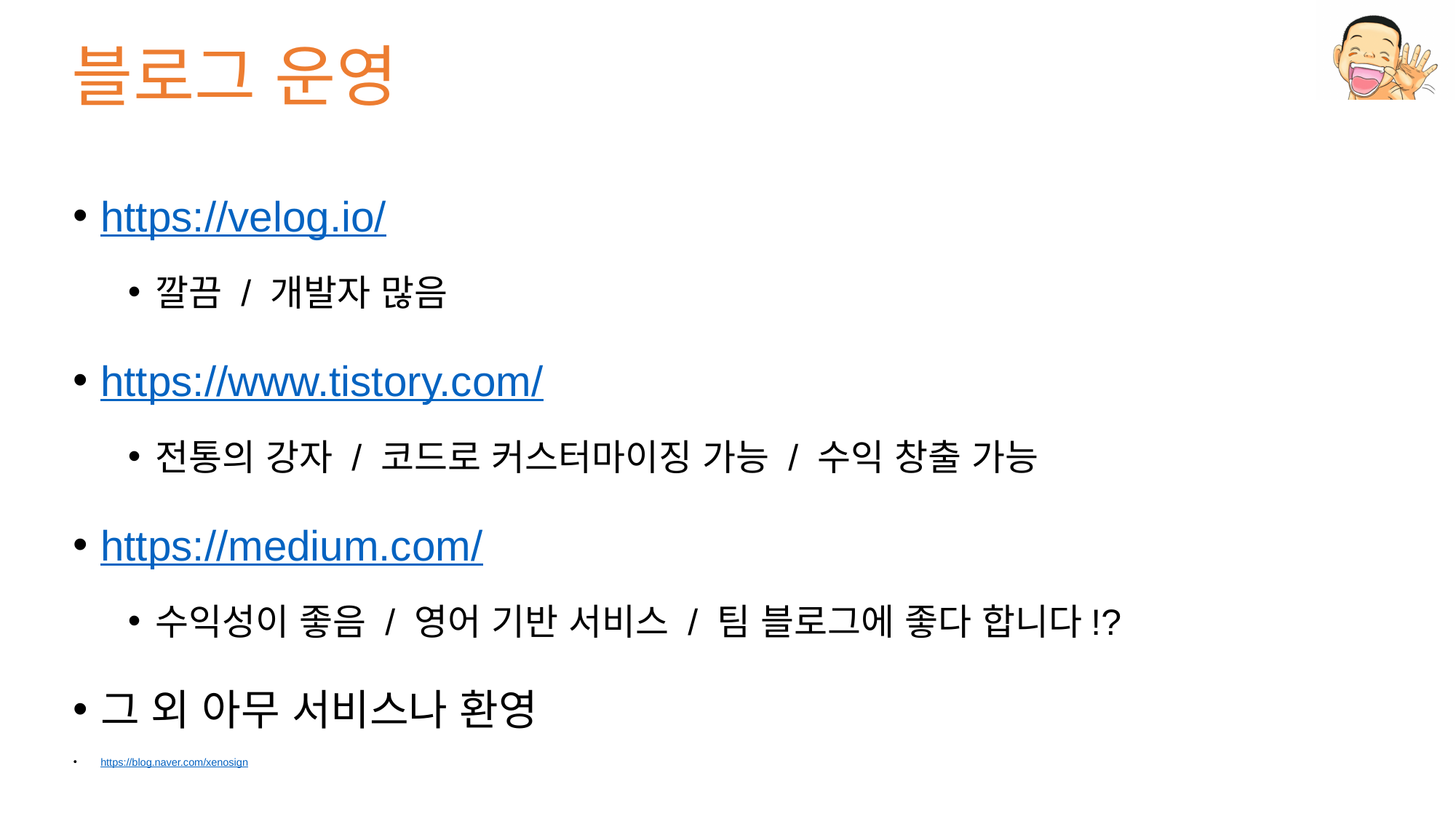

# 블로그 운영
https://velog.io/
깔끔 / 개발자 많음
https://www.tistory.com/
전통의 강자 / 코드로 커스터마이징 가능 / 수익 창출 가능
https://medium.com/
수익성이 좋음 / 영어 기반 서비스 / 팀 블로그에 좋다 합니다!?
그 외 아무 서비스나 환영
https://blog.naver.com/xenosign